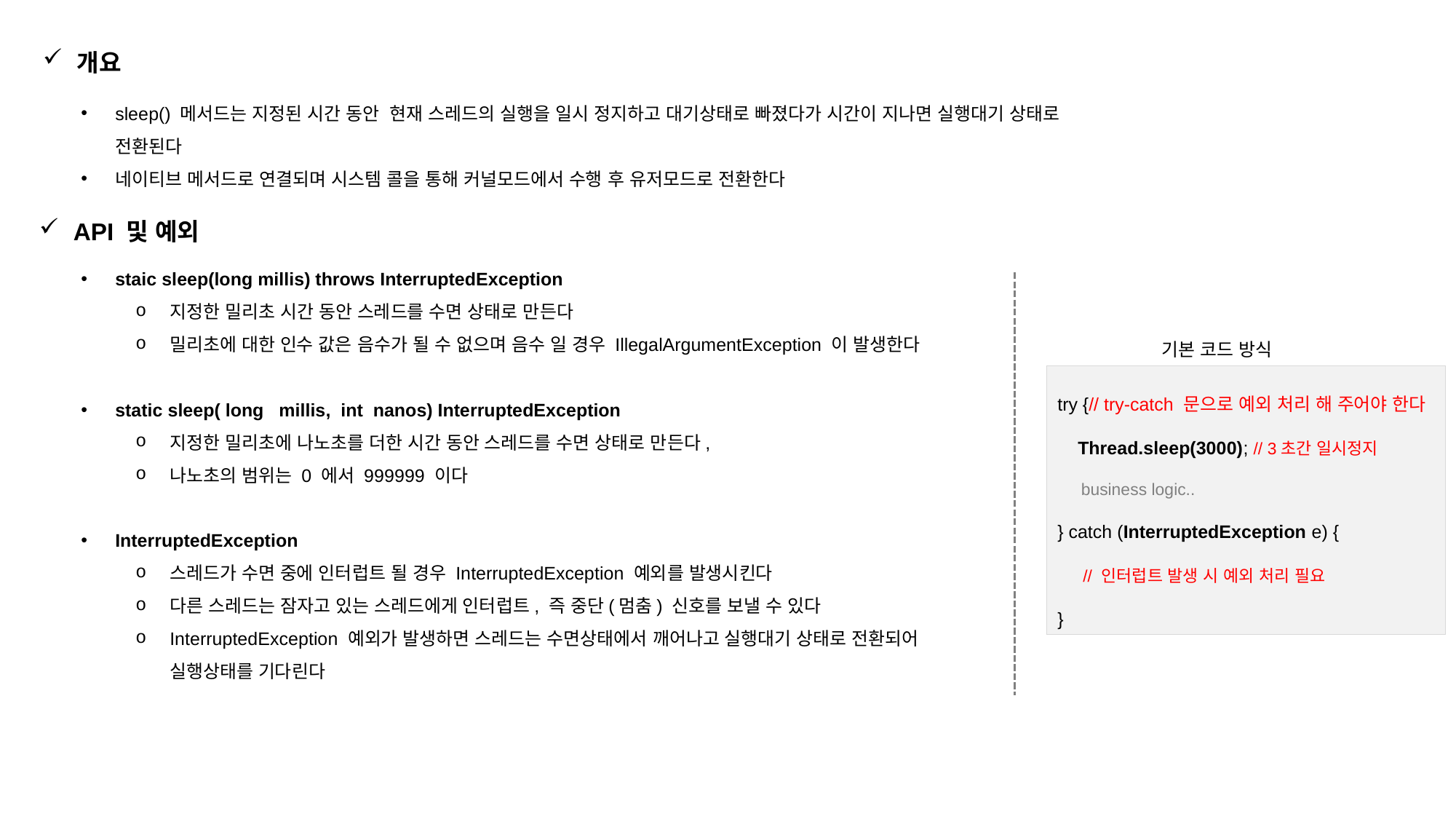

개요
sleep() 메서드는 지정된 시간 동안  현재 스레드의 실행을 일시 정지하고 대기상태로 빠졌다가 시간이 지나면 실행대기 상태로 전환된다
네이티브 메서드로 연결되며 시스템 콜을 통해 커널모드에서 수행 후 유저모드로 전환한다
API 및 예외
staic sleep(long millis) throws InterruptedException
지정한 밀리초 시간 동안 스레드를 수면 상태로 만든다
밀리초에 대한 인수 값은 음수가 될 수 없으며 음수 일 경우 IllegalArgumentException 이 발생한다

static sleep( long   millis,  int  nanos) InterruptedException
지정한 밀리초에 나노초를 더한 시간 동안 스레드를 수면 상태로 만든다,
나노초의 범위는 0 에서 999999 이다

InterruptedException
스레드가 수면 중에 인터럽트 될 경우 InterruptedException 예외를 발생시킨다
다른 스레드는 잠자고 있는 스레드에게 인터럽트, 즉 중단(멈춤) 신호를 보낼 수 있다
InterruptedException 예외가 발생하면 스레드는 수면상태에서 깨어나고 실행대기 상태로 전환되어 실행상태를 기다린다
기본 코드 방식
try {// try-catch 문으로 예외 처리 해 주어야 한다
    Thread.sleep(3000); // 3초간 일시정지
     business logic..
} catch (InterruptedException e) {
     // 인터럽트 발생 시 예외 처리 필요
}